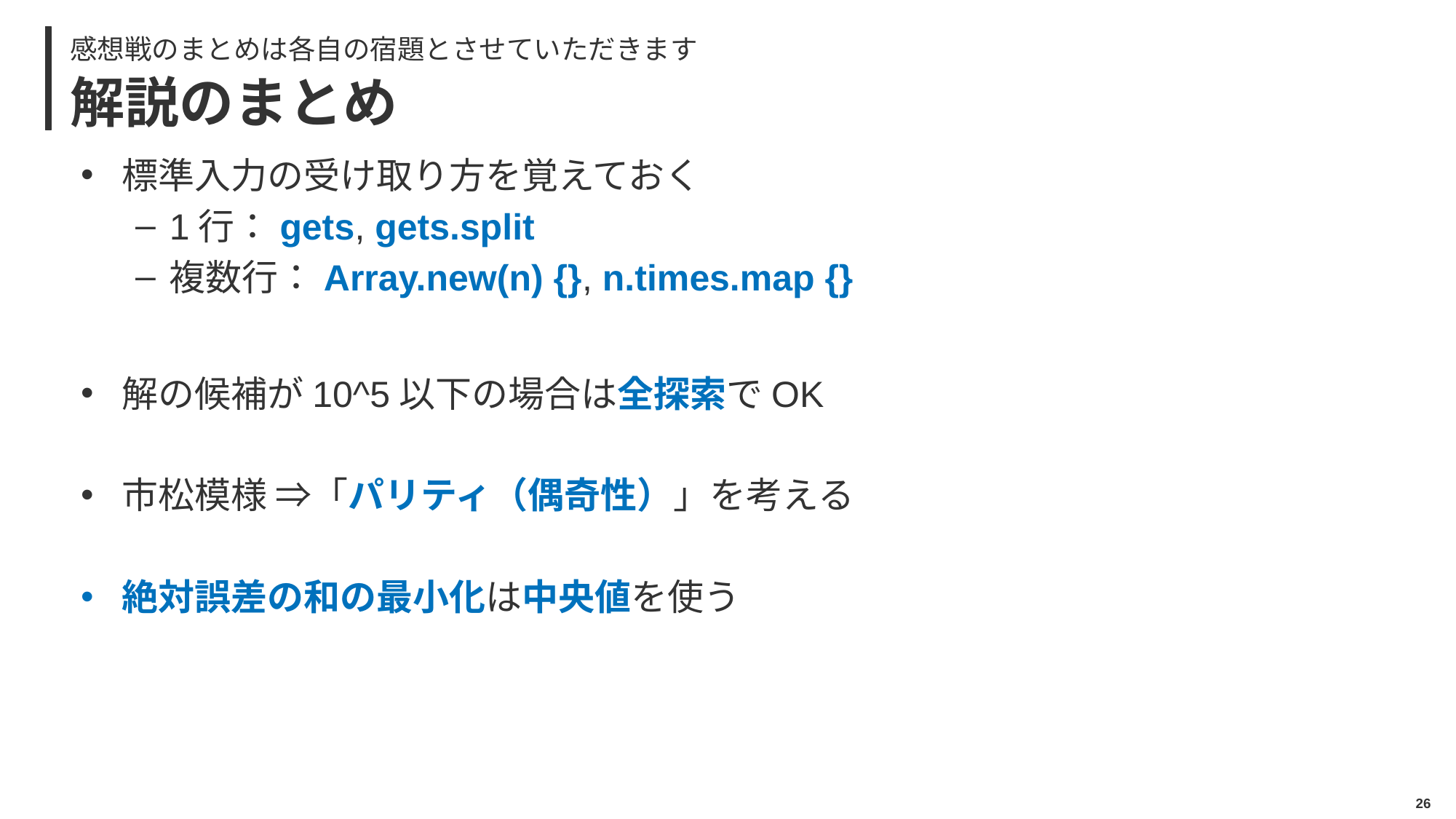

感想戦のまとめは各自の宿題とさせていただきます
# 解説のまとめ
標準入力の受け取り方を覚えておく
1行：gets, gets.split
複数行：Array.new(n) {}, n.times.map {}

解の候補が10^5以下の場合は全探索でOK

市松模様 ⇒「パリティ（偶奇性）」を考える

絶対誤差の和の最小化は中央値を使う
26